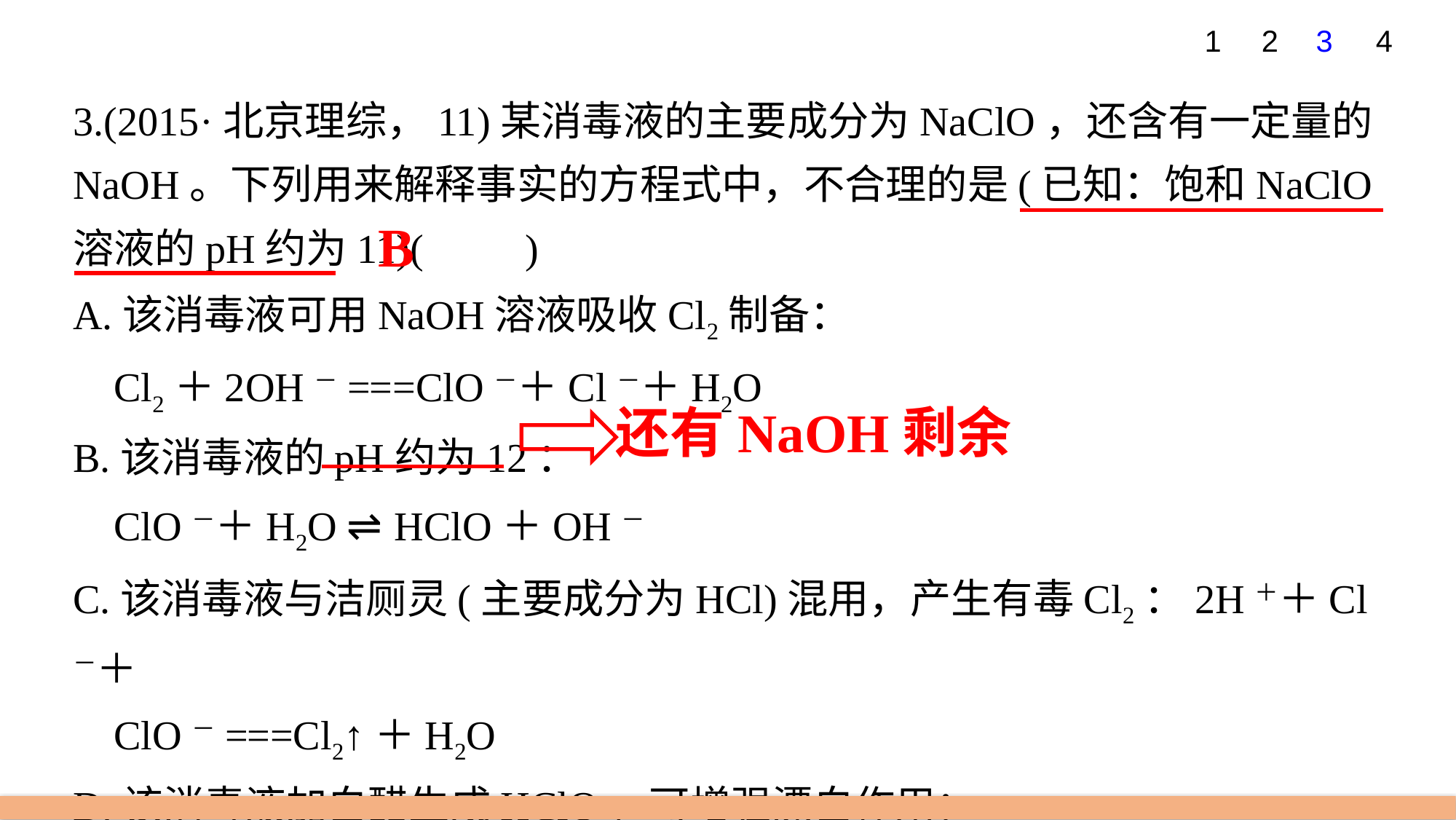

1
2
3
4
3.(2015·北京理综，11)某消毒液的主要成分为NaClO，还含有一定量的NaOH。下列用来解释事实的方程式中，不合理的是(已知：饱和NaClO溶液的pH约为11)(　　)
A.该消毒液可用NaOH溶液吸收Cl2制备：
    Cl2＋2OH－===ClO－＋Cl－＋H2O
B.该消毒液的pH约为12：
    ClO－＋H2O ⇌ HClO＋OH－
C.该消毒液与洁厕灵(主要成分为HCl)混用，产生有毒Cl2：2H＋＋Cl－＋
    ClO－===Cl2↑＋H2O
D.该消毒液加白醋生成HClO，可增强漂白作用：
    CH3COOH＋ClO－===HClO＋CH3COO－
B
还有NaOH剩余